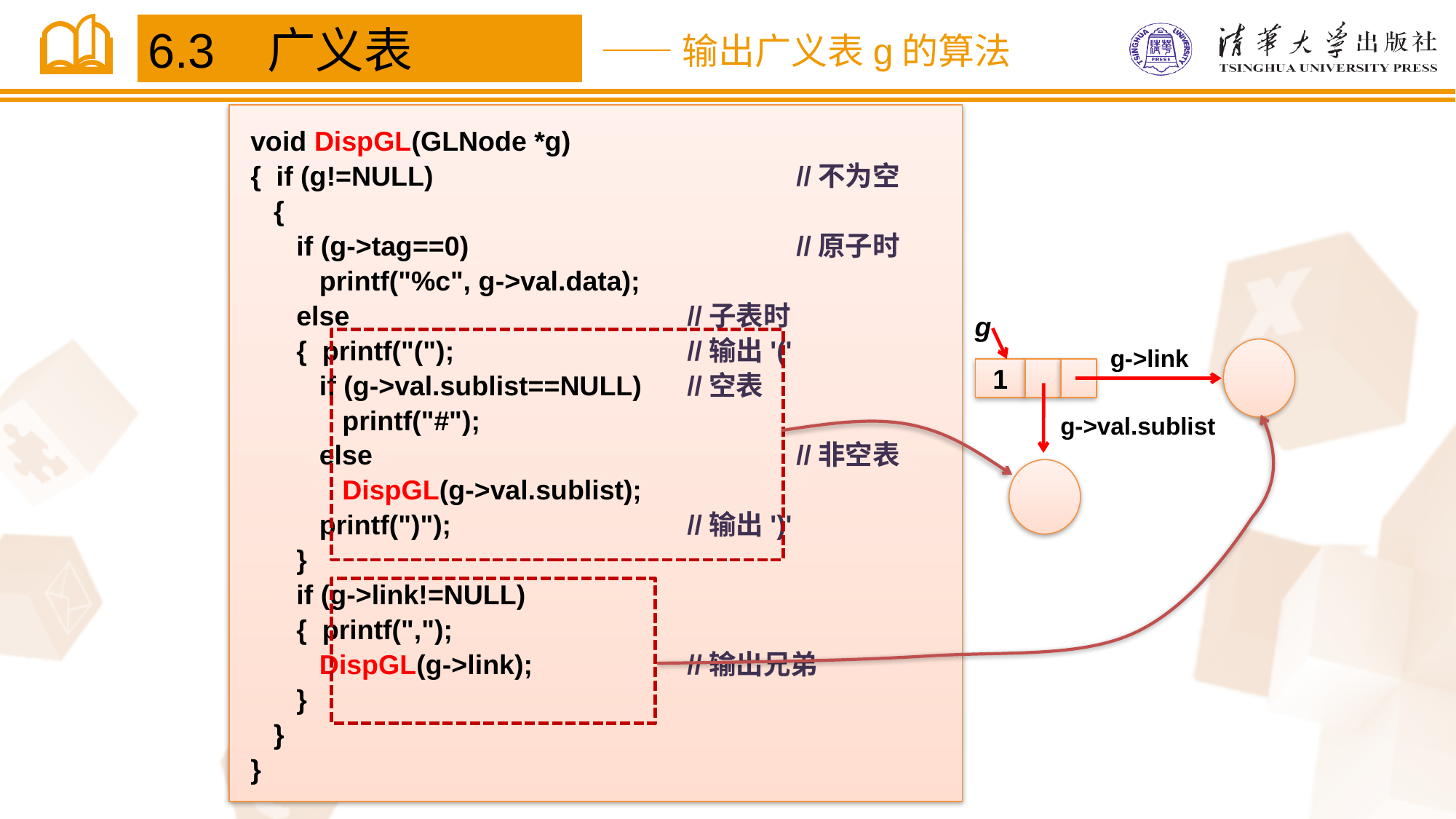

6.3   广义表
——输出广义表g的算法
void DispGL(GLNode *g)
{  if (g!=NULL)				//不为空
   {
      if (g->tag==0)			//原子时
         printf("%c", g->val.data);
      else				//子表时
      {  printf("(");			//输出'('
         if (g->val.sublist==NULL)	//空表
            printf("#");
         else				//非空表
            DispGL(g->val.sublist);
         printf(")");			//输出')'
      }
      if (g->link!=NULL)
      {  printf(",");
         DispGL(g->link);		//输出兄弟
      }
   }
}
g
g->link

1

g->val.sublist